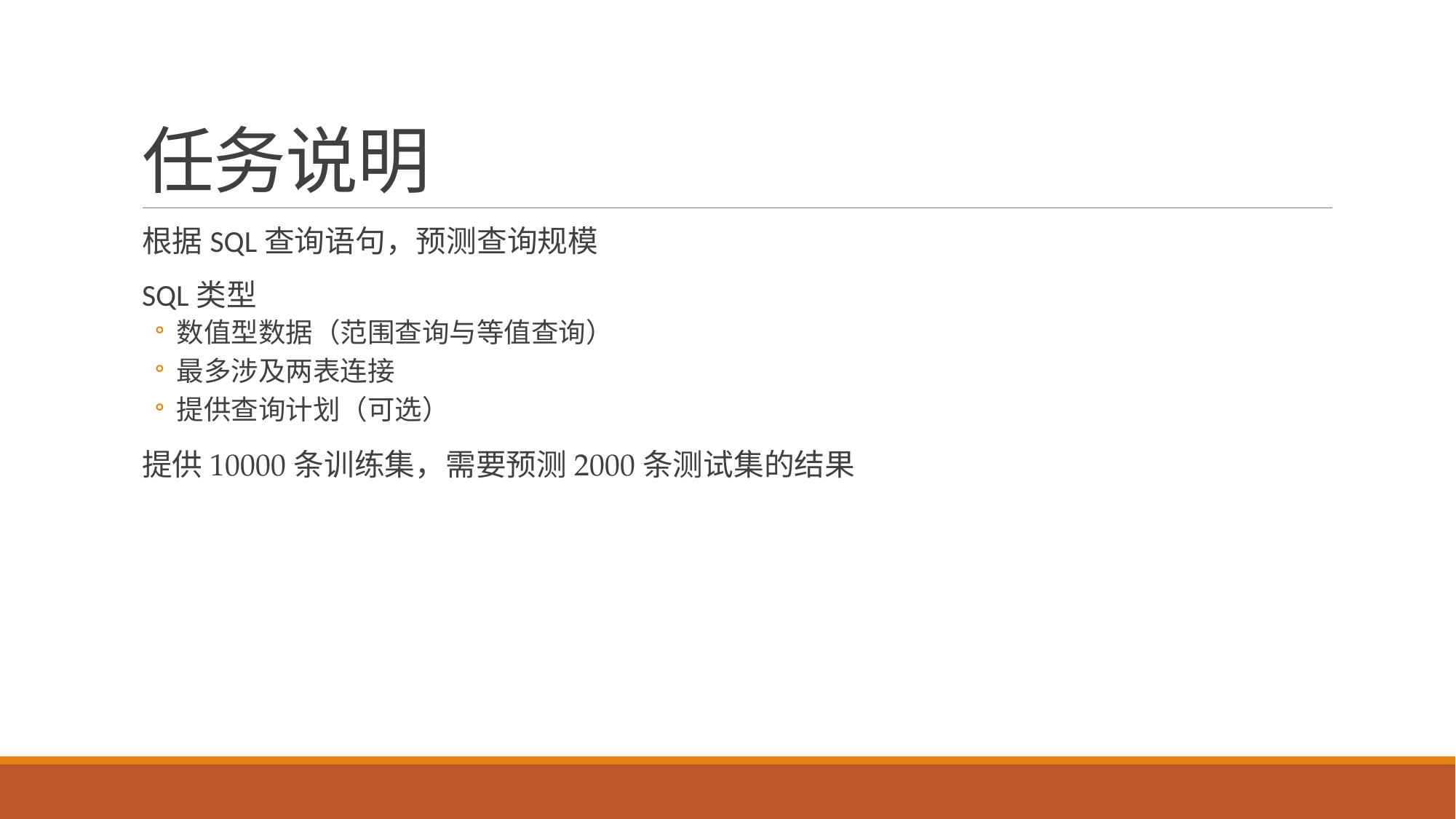

# 任务说明
根据SQL查询语句，预测查询规模
SQL类型
数值型数据（范围查询与等值查询）
最多涉及两表连接
提供查询计划（可选）
提供10000条训练集，需要预测2000条测试集的结果